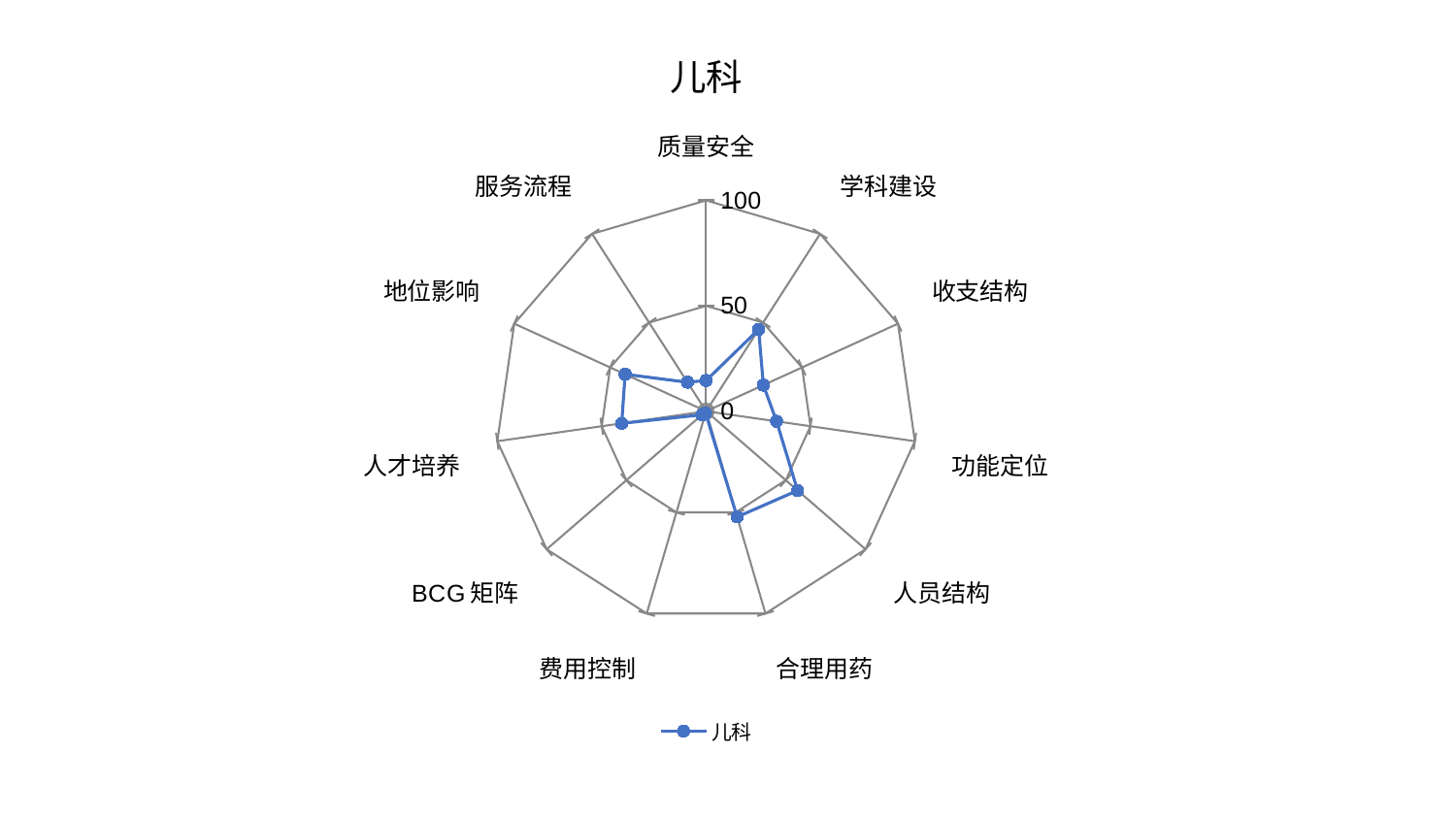

### Chart: 儿科

| Category | 儿科 |
|---|---|
| 质量安全 | 14.579989784837352 |
| 学科建设 | 46.1154610400667 |
| 收支结构 | 29.85255014490723 |
| 功能定位 | 33.74884118809958 |
| 人员结构 | 57.40997198331998 |
| 合理用药 | 52.252578693157986 |
| 费用控制 | 0.8863593041307845 |
| BCG矩阵 | 2.6041921924079547 |
| 人才培养 | 40.429052944768706 |
| 地位影响 | 42.2129804523276 |
| 服务流程 | 16.375836754652706 |
126